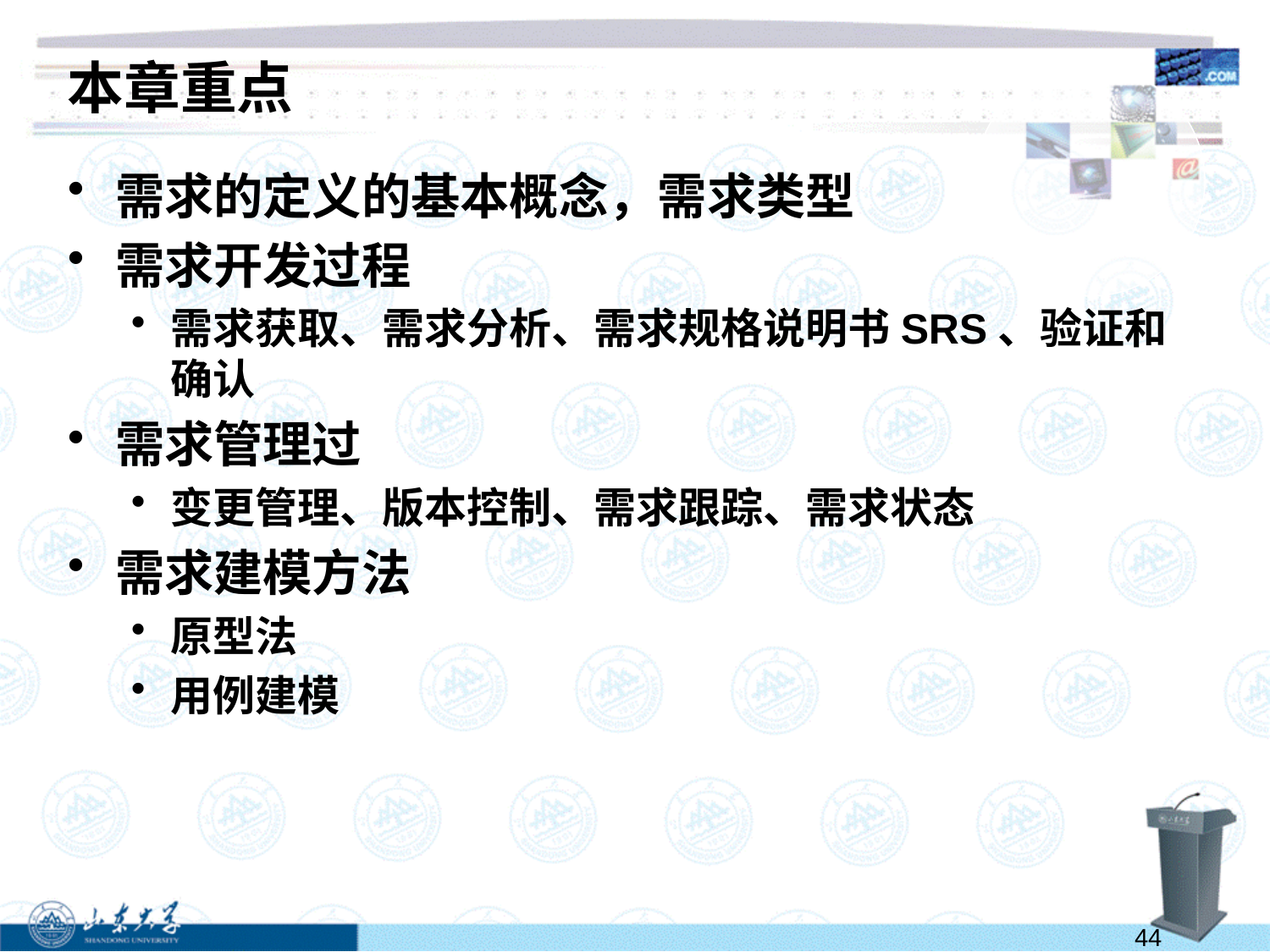

# 本章重点
需求的定义的基本概念，需求类型
需求开发过程
需求获取、需求分析、需求规格说明书SRS、验证和确认
需求管理过
变更管理、版本控制、需求跟踪、需求状态
需求建模方法
原型法
用例建模
44